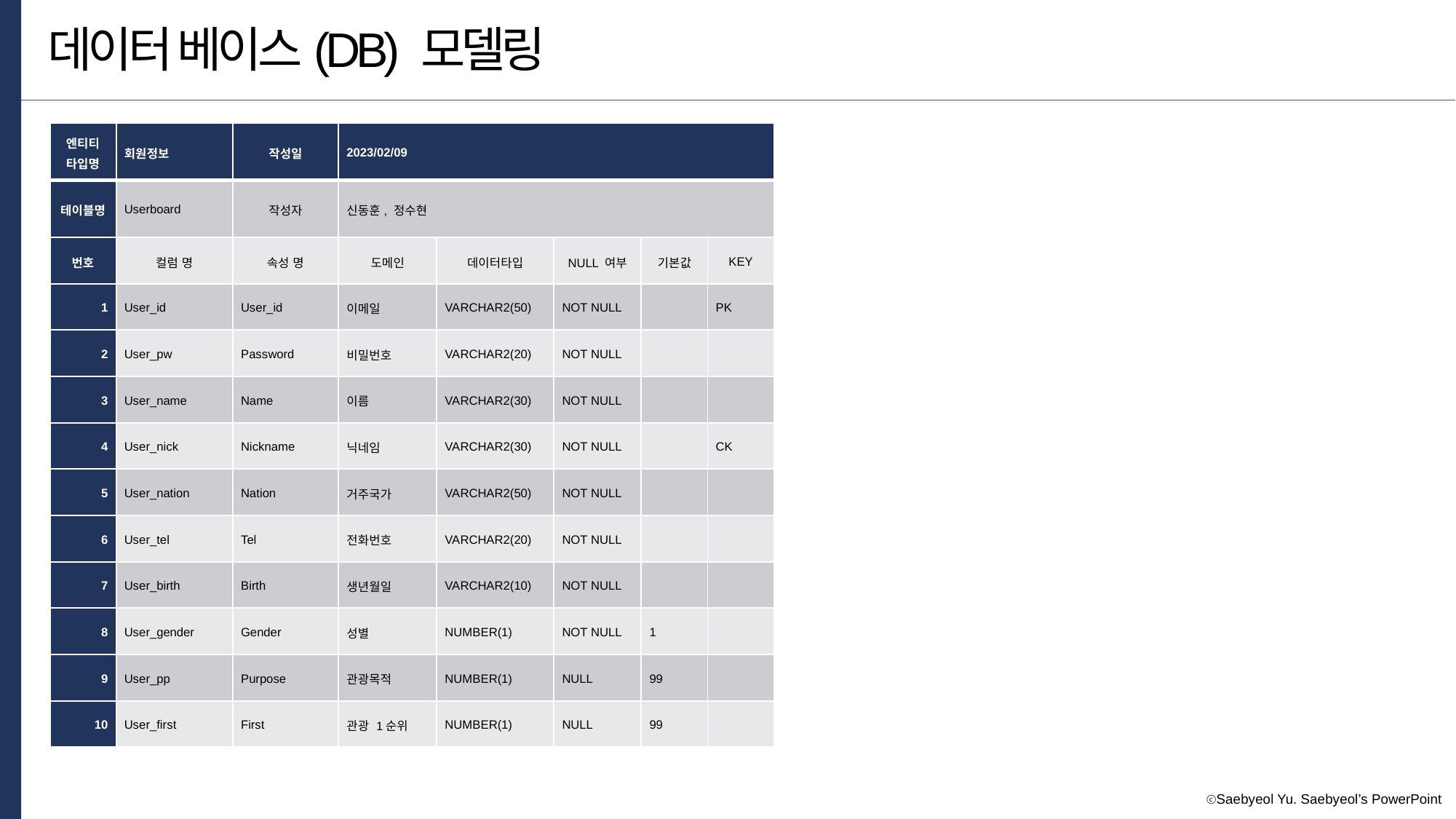

데이터 베이스(DB) 모델링
| 엔티티 타입명 | 회원정보 | 작성일 | 2023/02/09 |  |  |  |  |
| --- | --- | --- | --- | --- | --- | --- | --- |
| 테이블명 | Userboard | 작성자 | 신동훈, 정수현 |  |  |  |  |
| 번호 | 컬럼 명 | 속성 명 | 도메인 | 데이터타입 | NULL 여부 | 기본값 | KEY |
| 1 | User\_id | User\_id | 이메일 | VARCHAR2(50) | NOT NULL |  | PK |
| 2 | User\_pw | Password | 비밀번호 | VARCHAR2(20) | NOT NULL |  |  |
| 3 | User\_name | Name | 이름 | VARCHAR2(30) | NOT NULL |  |  |
| 4 | User\_nick | Nickname | 닉네임 | VARCHAR2(30) | NOT NULL |  | CK |
| 5 | User\_nation | Nation | 거주국가 | VARCHAR2(50) | NOT NULL |  |  |
| 6 | User\_tel | Tel | 전화번호 | VARCHAR2(20) | NOT NULL |  |  |
| 7 | User\_birth | Birth | 생년월일 | VARCHAR2(10) | NOT NULL |  |  |
| 8 | User\_gender | Gender | 성별 | NUMBER(1) | NOT NULL | 1 |  |
| 9 | User\_pp | Purpose | 관광목적 | NUMBER(1) | NULL | 99 |  |
| 10 | User\_first | First | 관광 1순위 | NUMBER(1) | NULL | 99 |  |